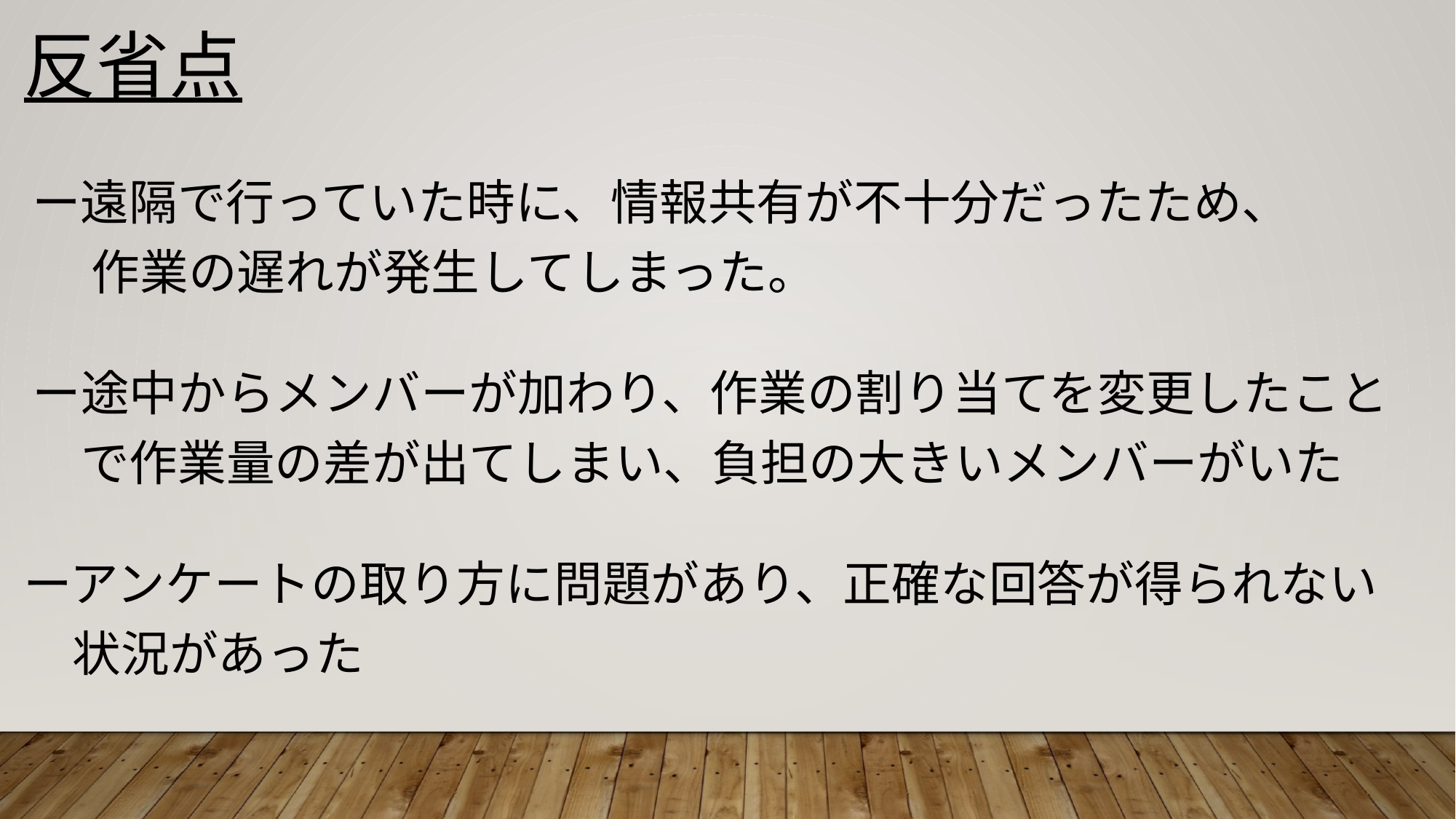

反省点
ー遠隔で行っていた時に、情報共有が不十分だったため、
　 作業の遅れが発生してしまった。
ー途中からメンバーが加わり、作業の割り当てを変更したこと
　で作業量の差が出てしまい、負担の大きいメンバーがいた
ーアンケートの取り方に問題があり、正確な回答が得られない
　状況があった